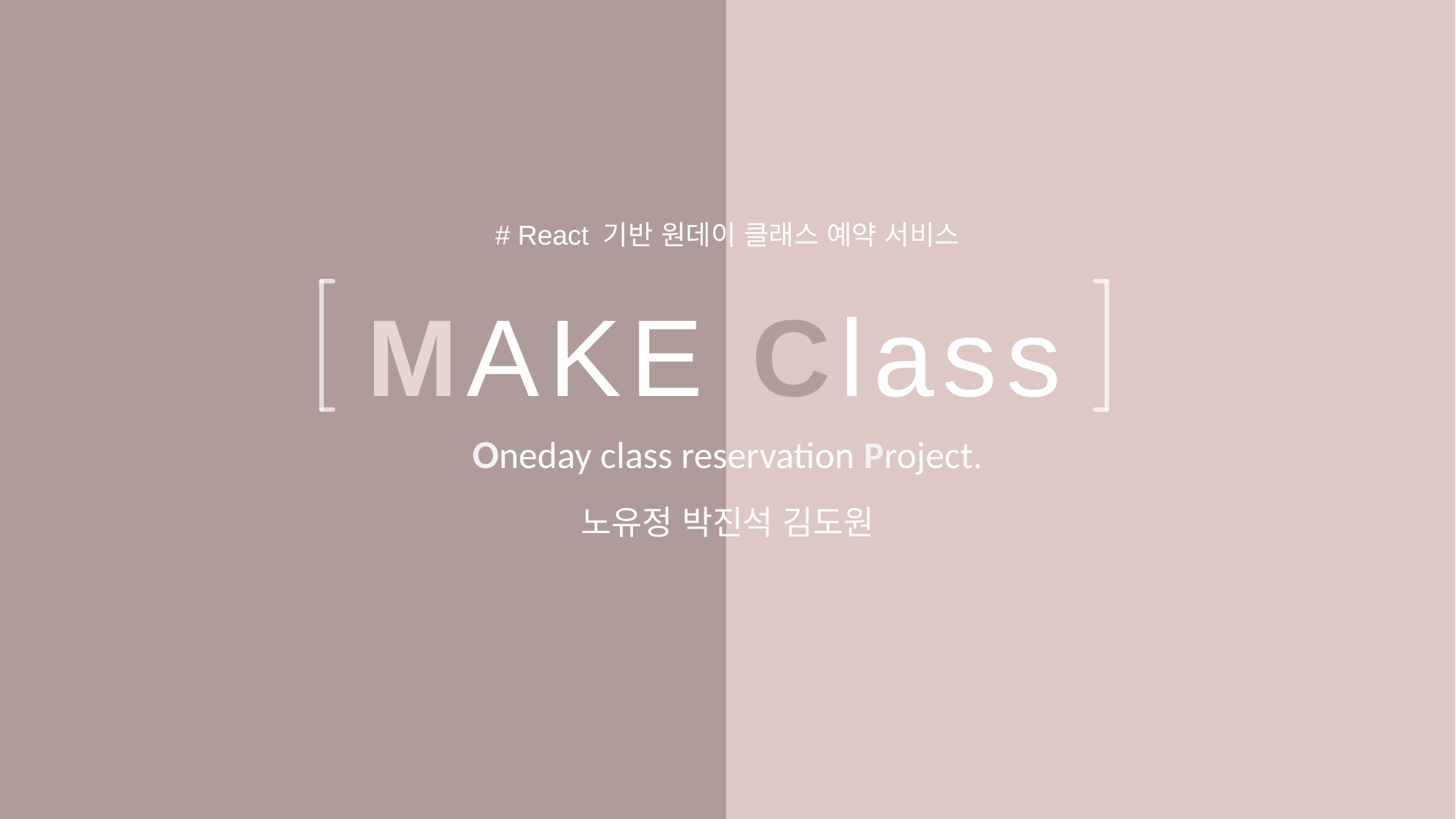

# MAKE Class
# React 기반 원데이 클래스 예약 서비스
Oneday class reservation Project.
노유정 박진석 김도원